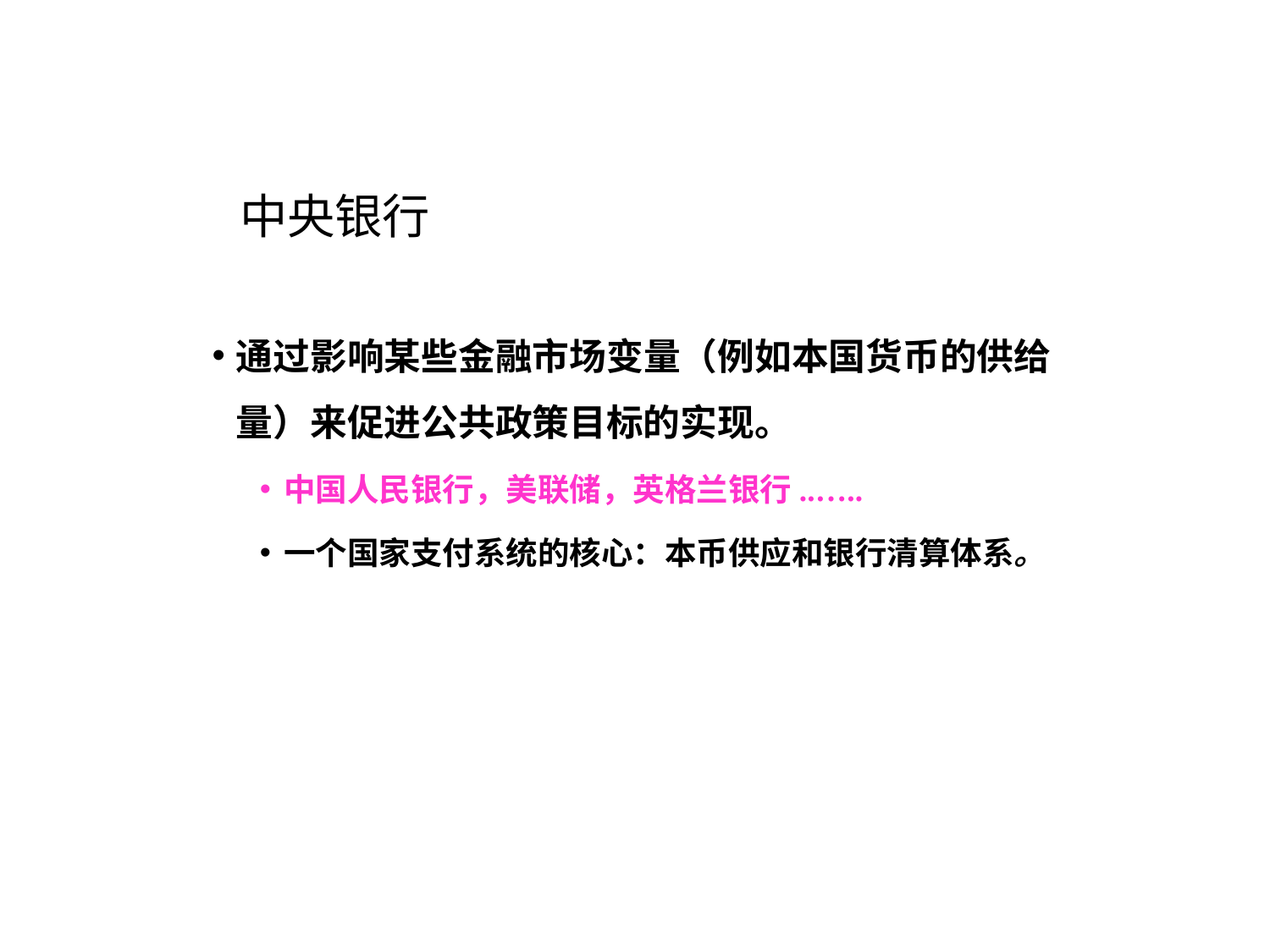

# 中央银行
通过影响某些金融市场变量（例如本国货币的供给量）来促进公共政策目标的实现。
中国人民银行，美联储，英格兰银行..…..
一个国家支付系统的核心：本币供应和银行清算体系。